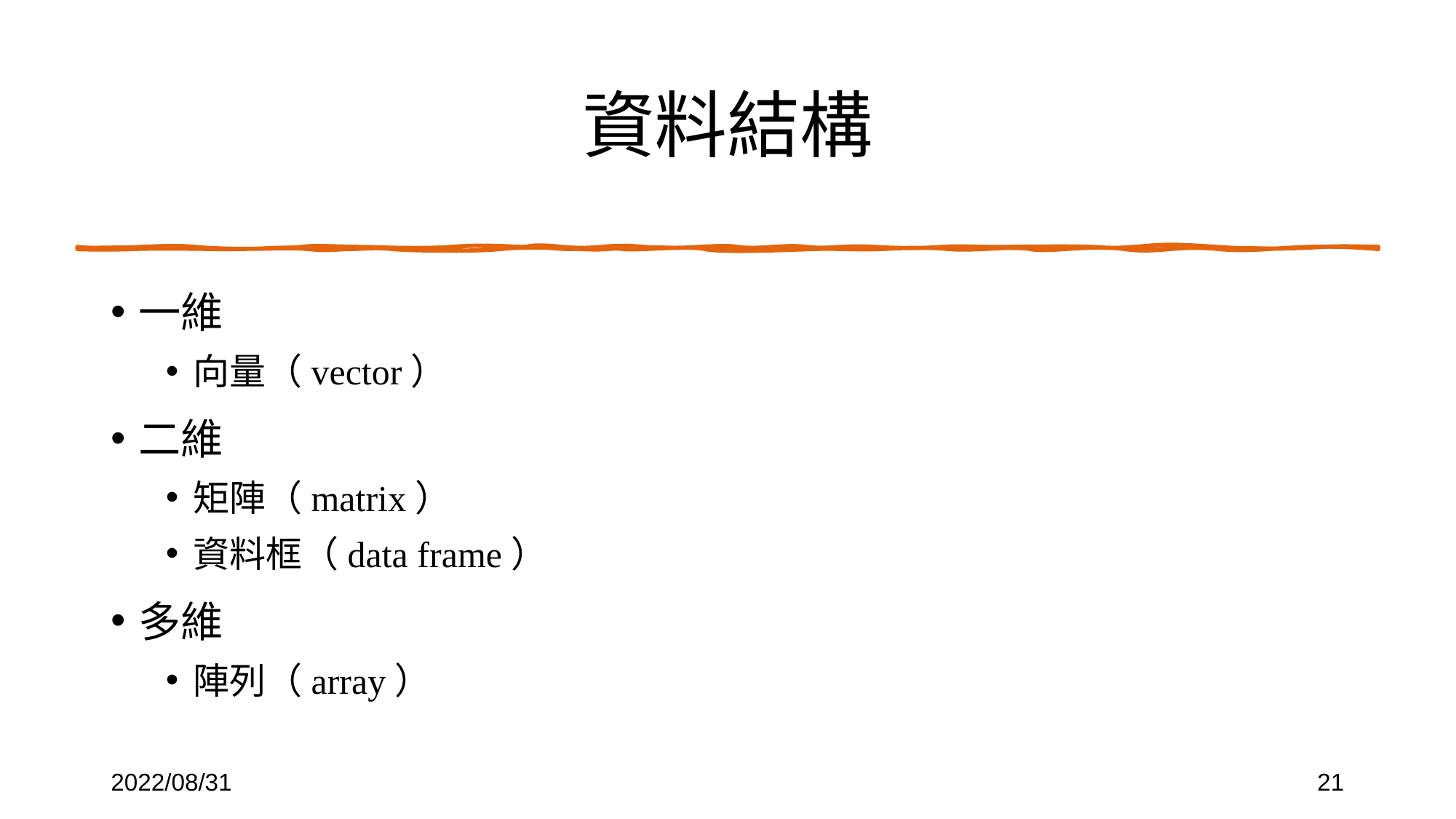

# 資料結構
一維
向量（vector）
二維
矩陣（matrix）
資料框（data frame）
多維
陣列（array）
2022/08/31
21